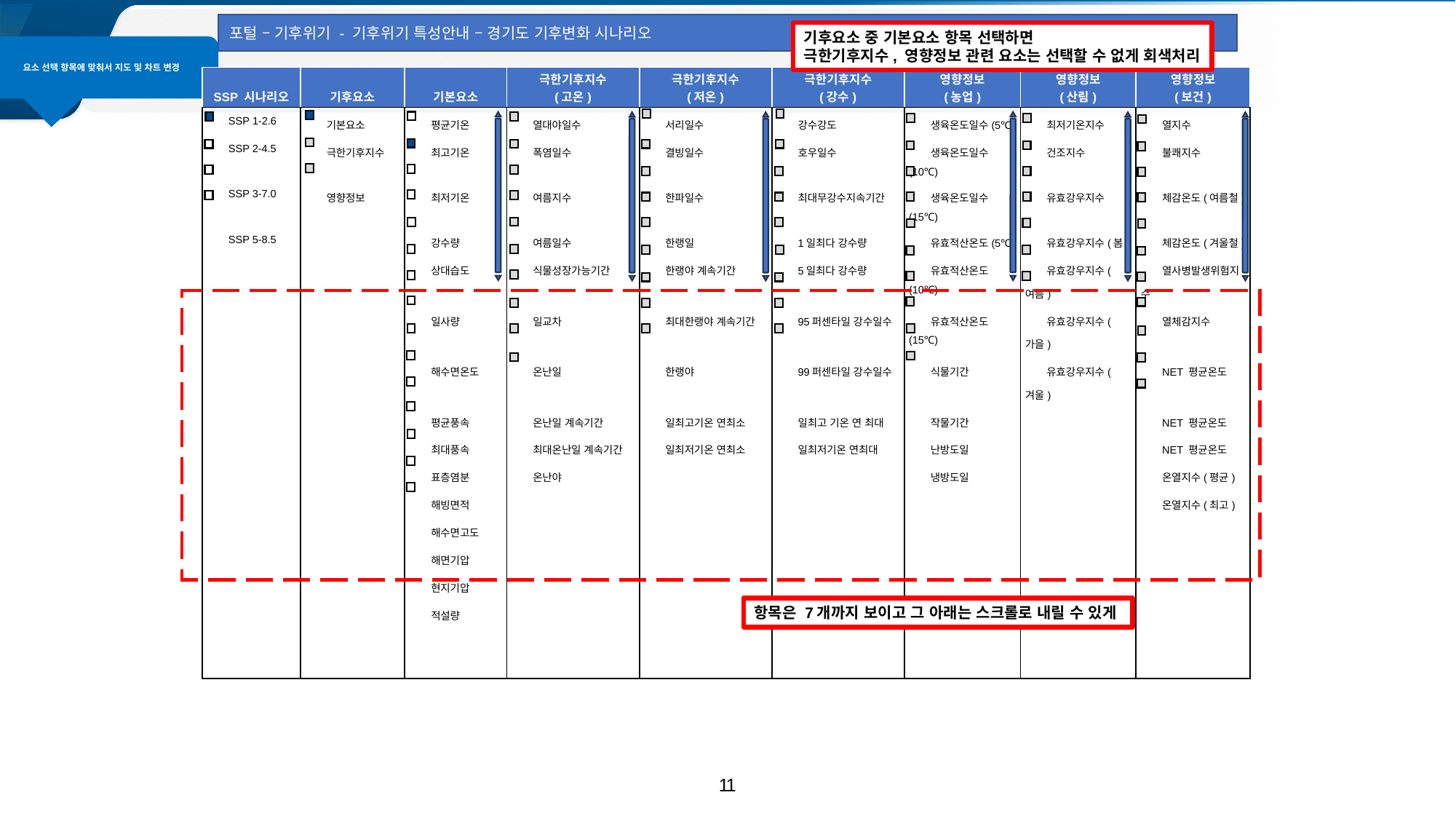

포털 – 기후위기 - 기후위기 특성안내 – 경기도 기후변화 시나리오
기후요소 중 기본요소 항목 선택하면
극한기후지수, 영향정보 관련 요소는 선택할 수 없게 회색처리
요소 선택 항목에 맞춰서 지도 및 차트 변경
| SSP 시나리오 | 기후요소 | 기본요소 | 극한기후지수 (고온) | 극한기후지수 (저온) | 극한기후지수 (강수) | 영향정보 (농업) | 영향정보 (산림) | 영향정보 (보건) |
| --- | --- | --- | --- | --- | --- | --- | --- | --- |
| SSP 1-2.6 | 기본요소 | 평균기온 | 열대야일수 | 서리일수 | 강수강도 | 생육온도일수(5℃) | 최저기온지수 | 열지수 |
| SSP 2-4.5 | 극한기후지수 | 최고기온 | 폭염일수 | 결빙일수 | 호우일수 | 생육온도일수(10℃) | 건조지수 | 불쾌지수 |
| SSP 3-7.0 | 영향정보 | 최저기온 | 여름지수 | 한파일수 | 최대무강수지속기간 | 생육온도일수(15℃) | 유효강우지수 | 체감온도(여름철) |
| SSP 5-8.5 |  | 강수량 | 여름일수 | 한랭일 | 1일최다 강수량 | 유효적산온도(5℃) | 유효강우지수(봄) | 체감온도(겨울철) |
|  |  | 상대습도 | 식물성장가능기간 | 한랭야 계속기간 | 5일최다 강수량 | 유효적산온도(10℃) | 유효강우지수(여름) | 열사병발생위험지수 |
|  |  | 일사량 | 일교차 | 최대한랭야 계속기간 | 95퍼센타일 강수일수 | 유효적산온도(15℃) | 유효강우지수(가을) | 열체감지수 |
|  |  | 해수면온도 | 온난일 | 한랭야 | 99퍼센타일 강수일수 | 식물기간 | 유효강우지수(겨울) | NET 평균온도 |
|  |  | 평균풍속 | 온난일 계속기간 | 일최고기온 연최소 | 일최고 기온 연 최대 | 작물기간 |  | NET 평균온도 |
|  |  | 최대풍속 | 최대온난일 계속기간 | 일최저기온 연최소 | 일최저기온 연최대 | 난방도일 |  | NET 평균온도 |
|  |  | 표층염분 | 온난야 |  |  | 냉방도일 |  | 온열지수(평균) |
|  |  | 해빙면적 |  |  |  |  |  | 온열지수(최고) |
|  |  | 해수면고도 |  |  |  |  |  |  |
|  |  | 해면기압 |  |  |  |  |  |  |
|  |  | 현지기압 |  |  |  |  |  |  |
|  |  | 적설량 |  |  |  |  |  |  |
|  |  |  |  |  |  |  |  |  |
|  |  |  |  |  |  |  |  |  |

항목은 7개까지 보이고 그 아래는 스크롤로 내릴 수 있게